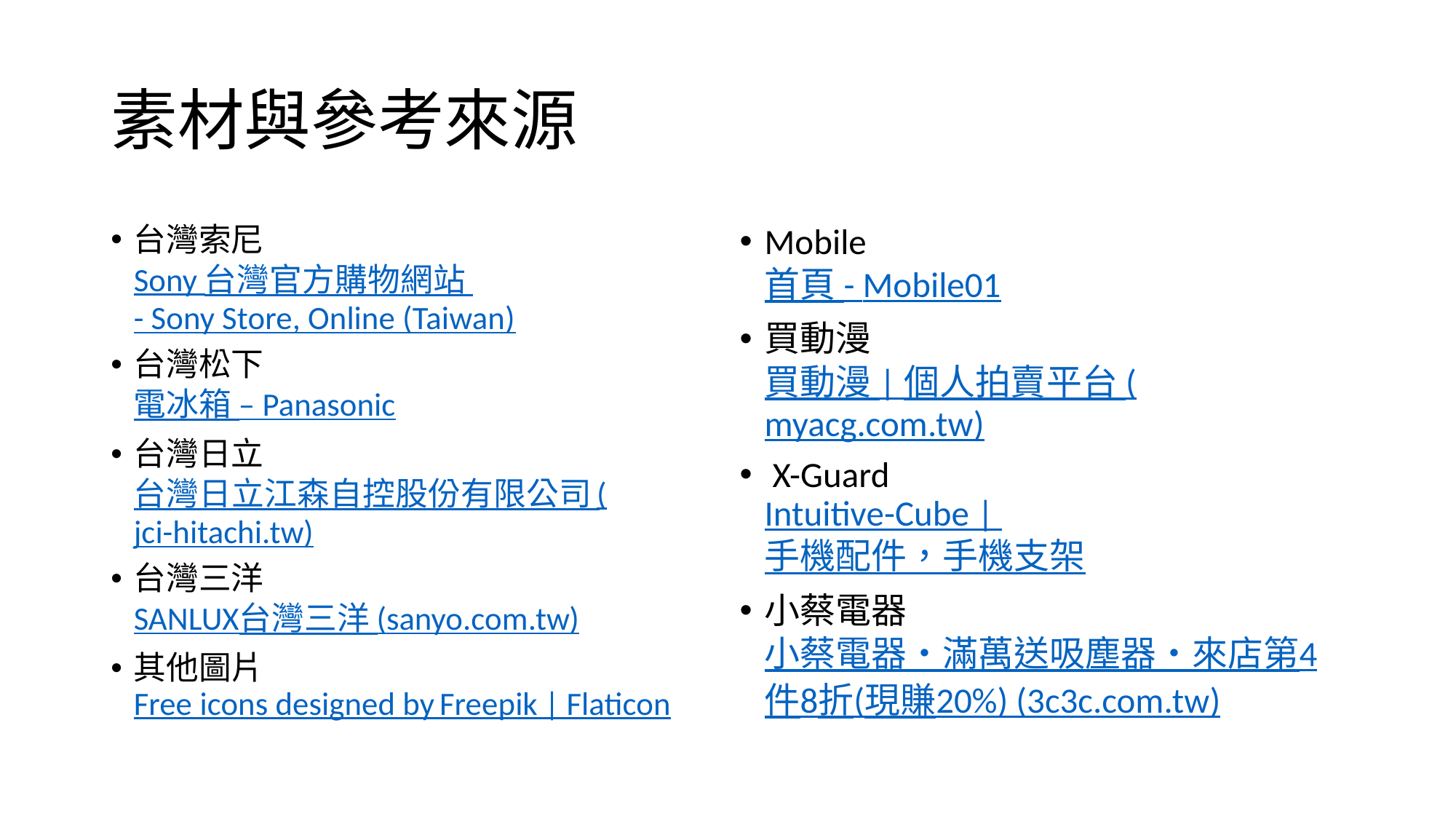

# 素材與參考來源
台灣索尼
Sony 台灣官方購物網站 - Sony Store, Online (Taiwan)
台灣松下
電冰箱 – Panasonic
台灣日立
台灣日立江森自控股份有限公司 (jci-hitachi.tw)
台灣三洋
SANLUX台灣三洋 (sanyo.com.tw)
其他圖片
Free icons designed by Freepik | Flaticon
Mobile
首頁 - Mobile01
買動漫
買動漫 | 個人拍賣平台 (myacg.com.tw)
 X-Guard
Intuitive-Cube | 手機配件，手機支架
小蔡電器
小蔡電器‧滿萬送吸塵器‧來店第4件8折(現賺20%) (3c3c.com.tw)